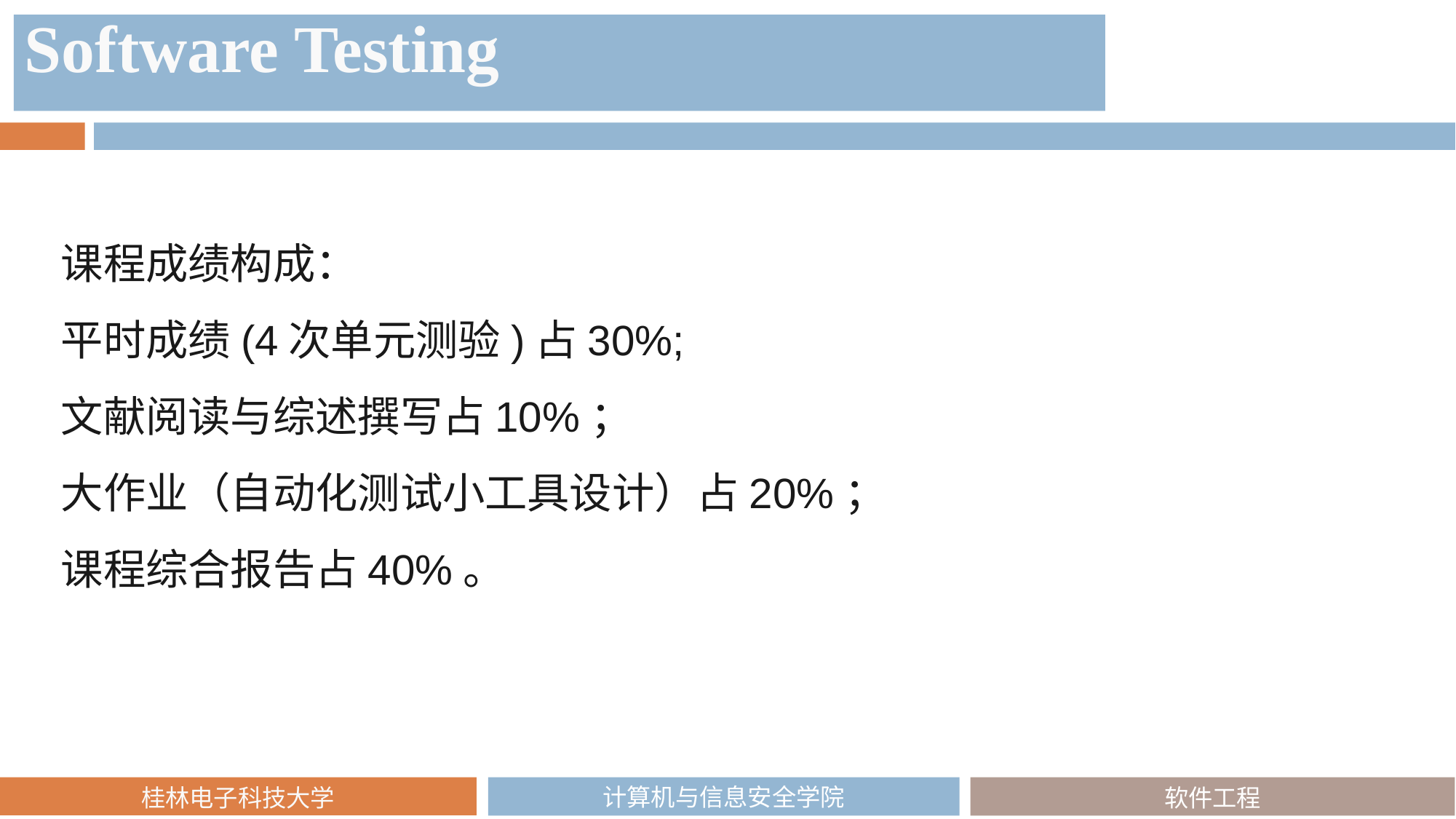

Software Testing
课程成绩构成：
平时成绩(4次单元测验)占30%;
文献阅读与综述撰写占10%；
大作业（自动化测试小工具设计）占20%；
课程综合报告占40%。